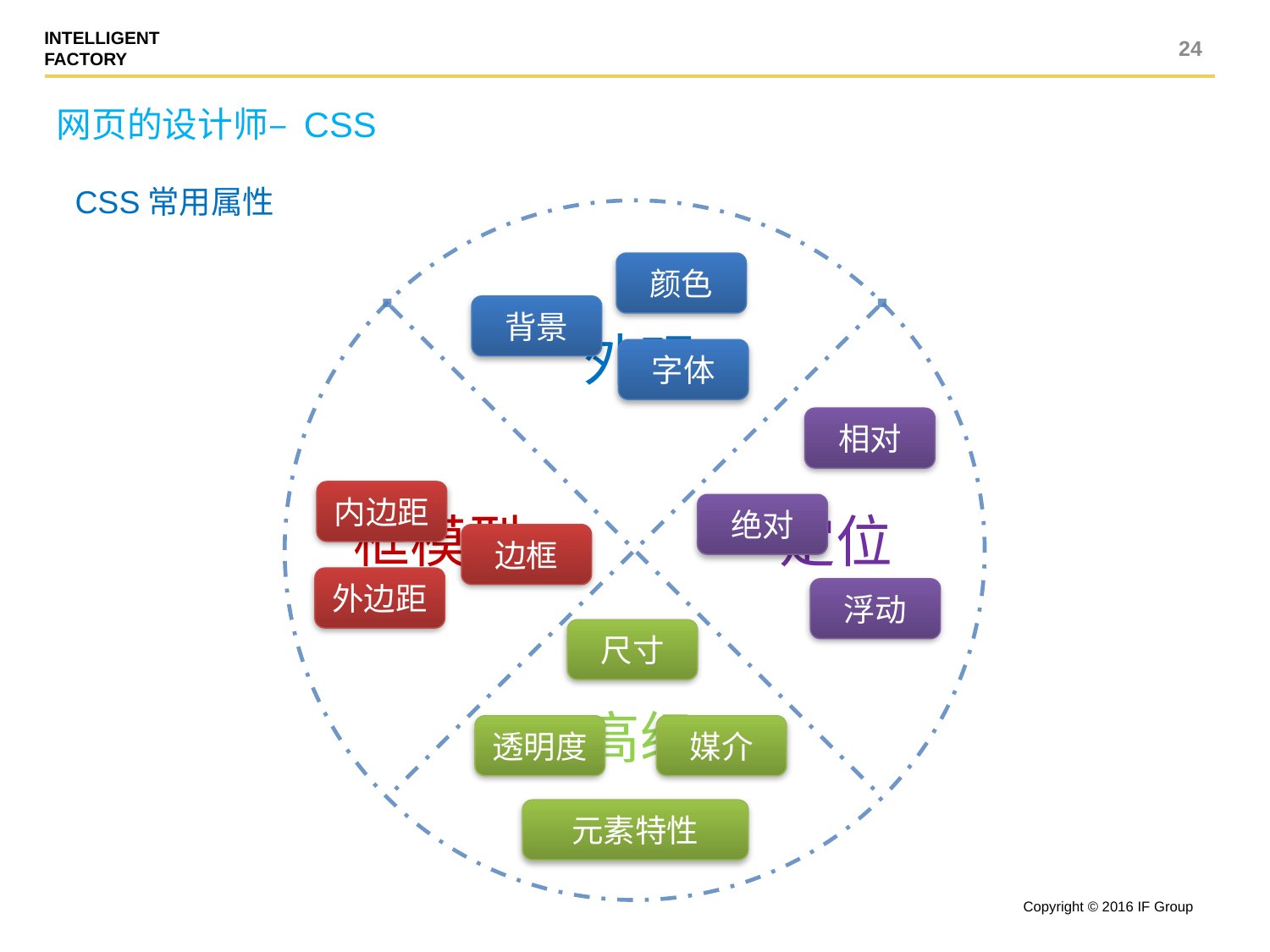

24
网页的设计师– CSS
CSS常用属性

颜色
背景
字体
外观
相对
绝对
浮动
内边距
边框
外边距
定位
框模型
尺寸
透明度
媒介
元素特性
高级